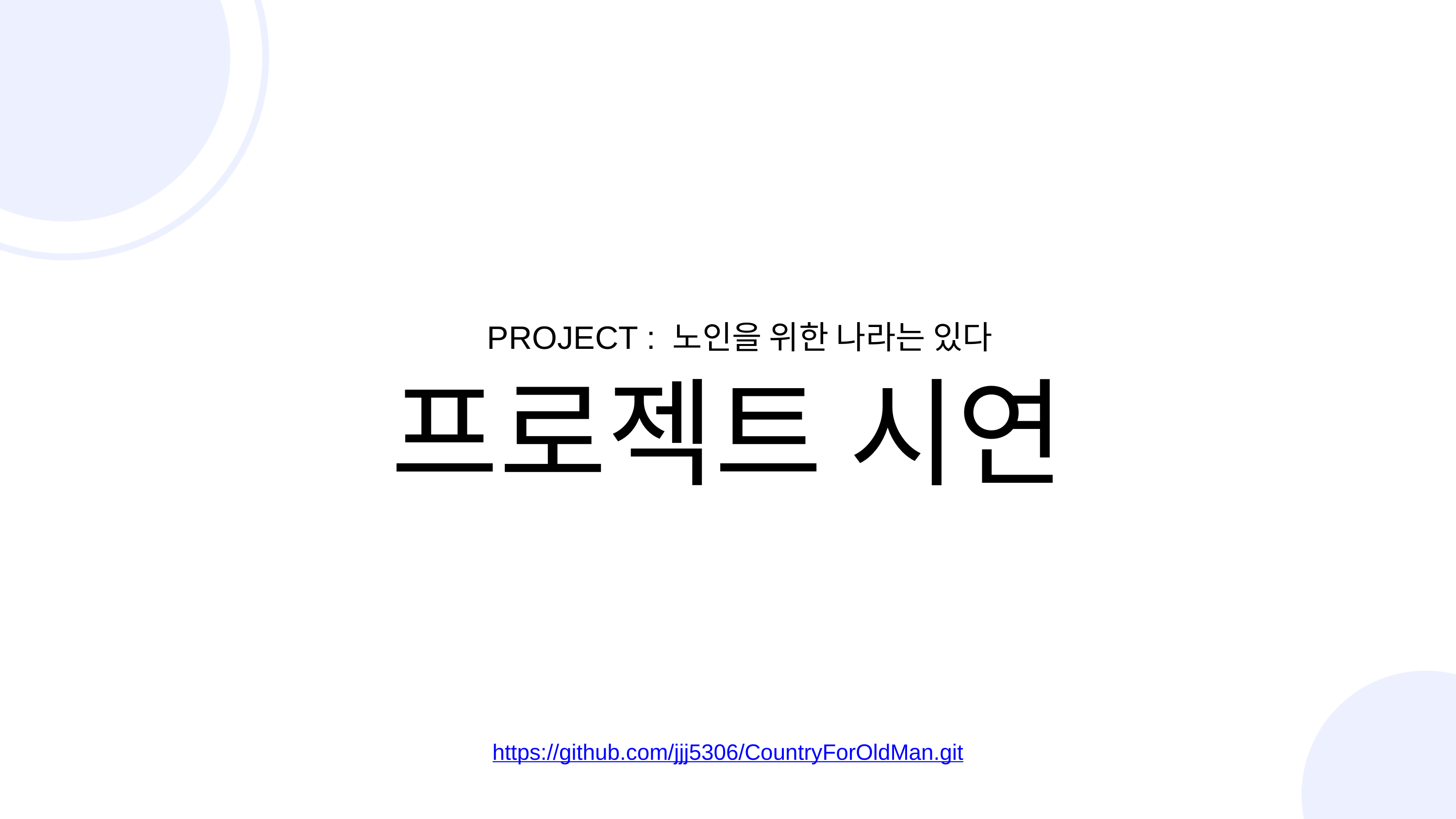

PROJECT : 노인을 위한 나라는 있다
프로젝트 시연

https://github.com/jjj5306/CountryForOldMan.git